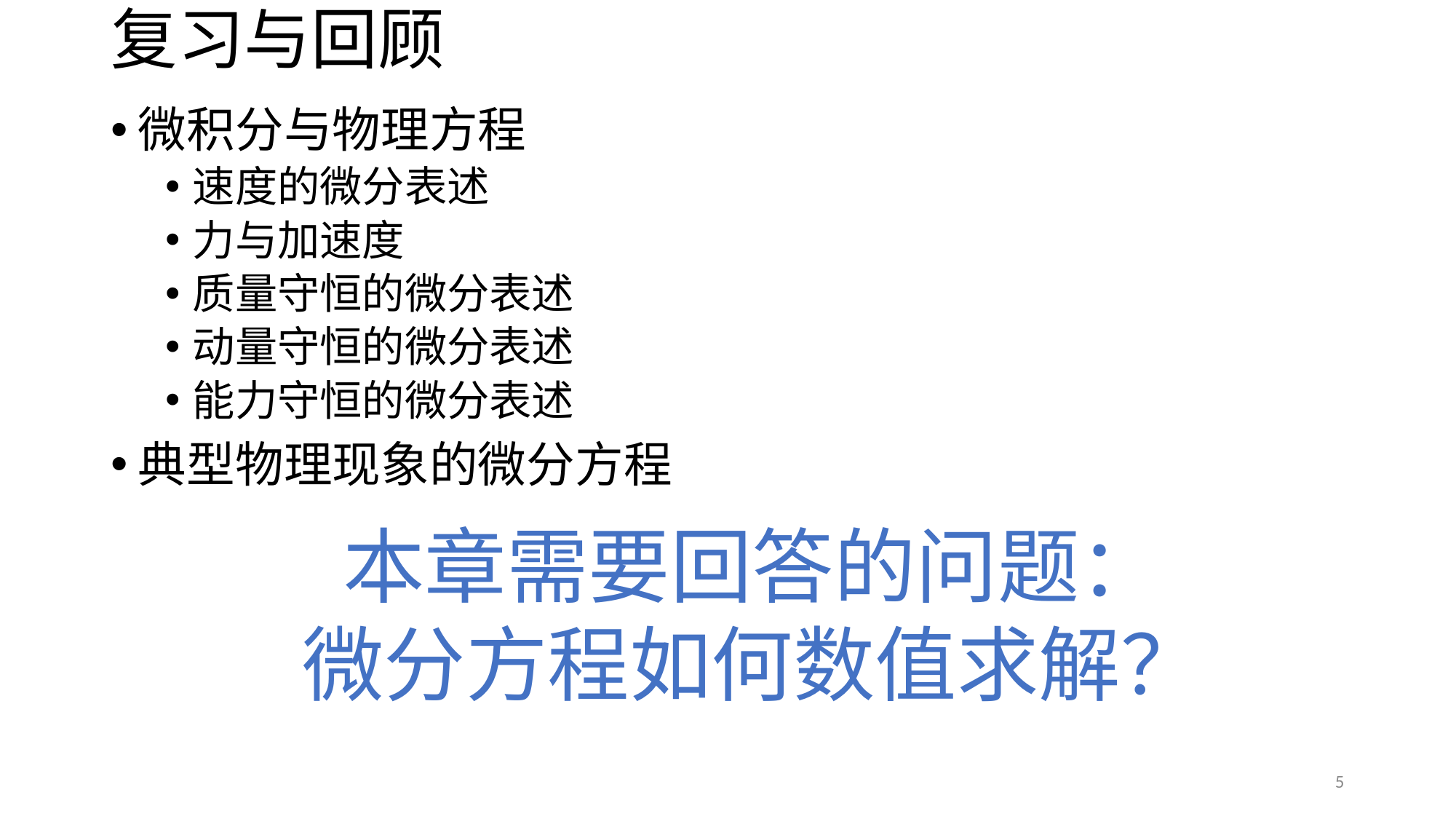

# 复习与回顾
微积分与物理方程
速度的微分表述
力与加速度
质量守恒的微分表述
动量守恒的微分表述
能力守恒的微分表述
典型物理现象的微分方程
本章需要回答的问题：
微分方程如何数值求解？
5